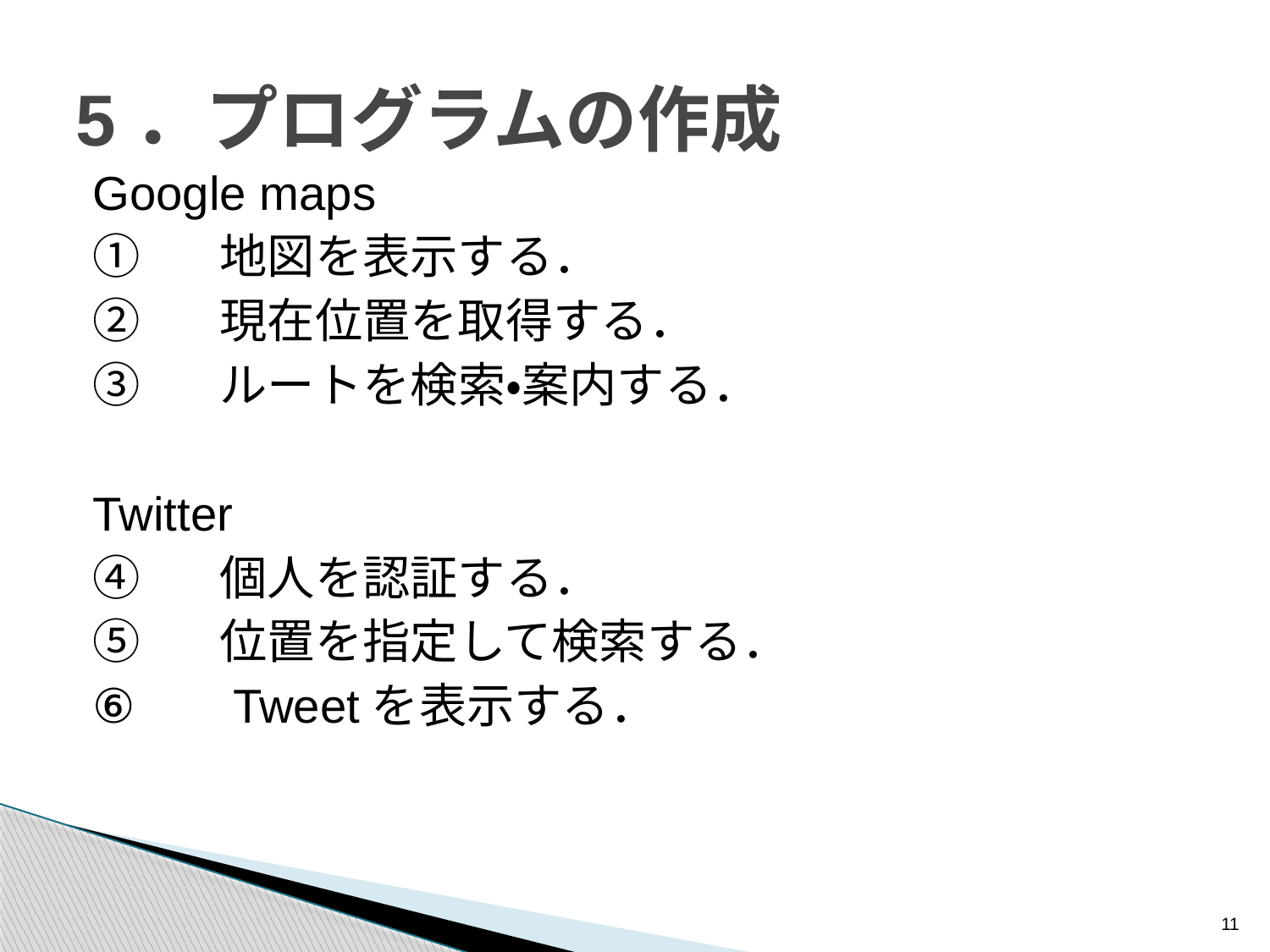

# 5．プログラムの作成
Google maps
①	地図を表示する．
②	現在位置を取得する．
③	ルートを検索・案内する．

Twitter
④	個人を認証する．
⑤	位置を指定して検索する．
⑥	 Tweetを表示する．

11